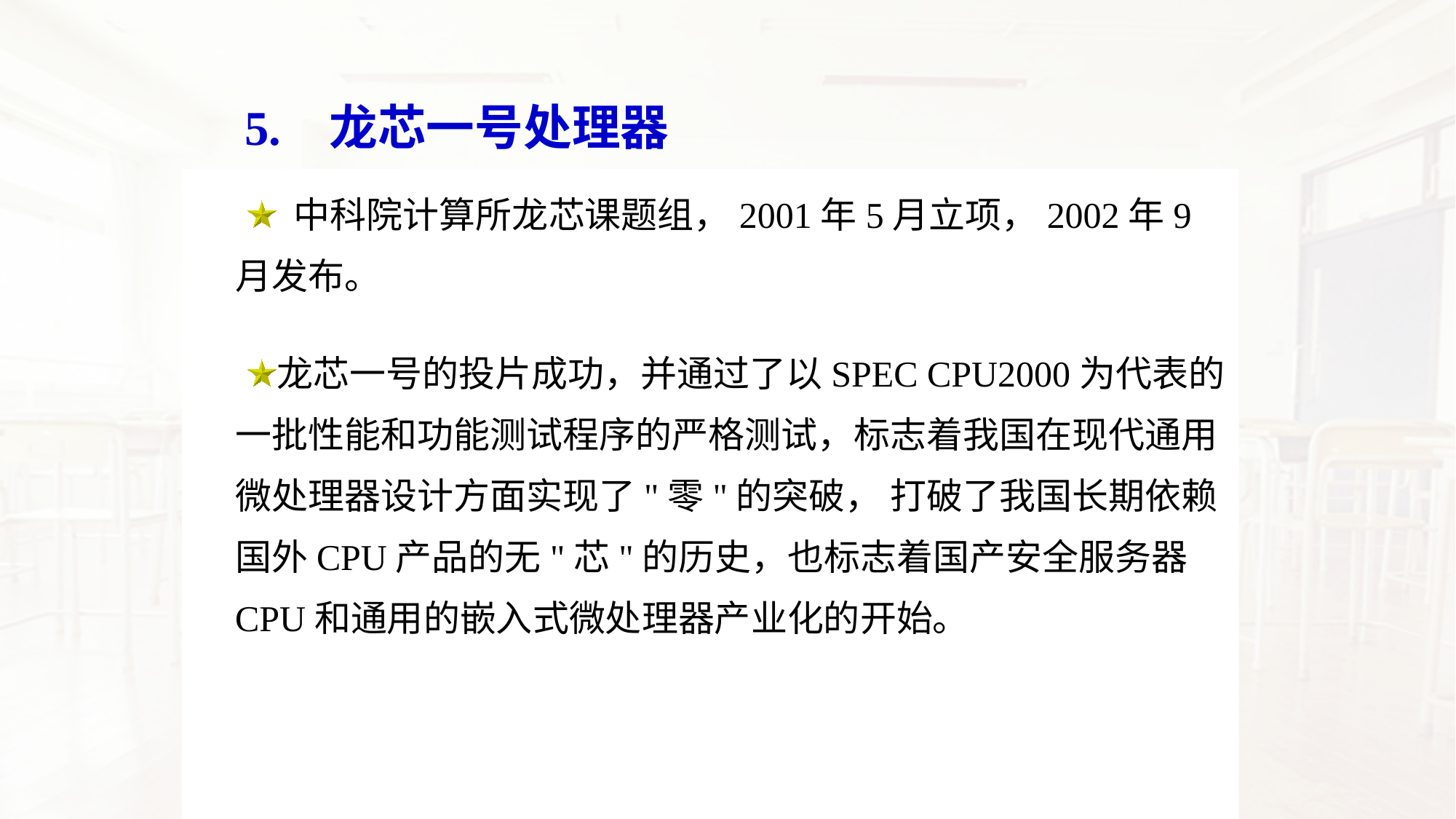

# 5.   龙芯一号处理器
 中科院计算所龙芯课题组，2001年5月立项，2002年9月发布。
龙芯一号的投片成功，并通过了以SPEC CPU2000为代表的一批性能和功能测试程序的严格测试，标志着我国在现代通用微处理器设计方面实现了"零"的突破， 打破了我国长期依赖国外CPU产品的无"芯"的历史，也标志着国产安全服务器CPU和通用的嵌入式微处理器产业化的开始。